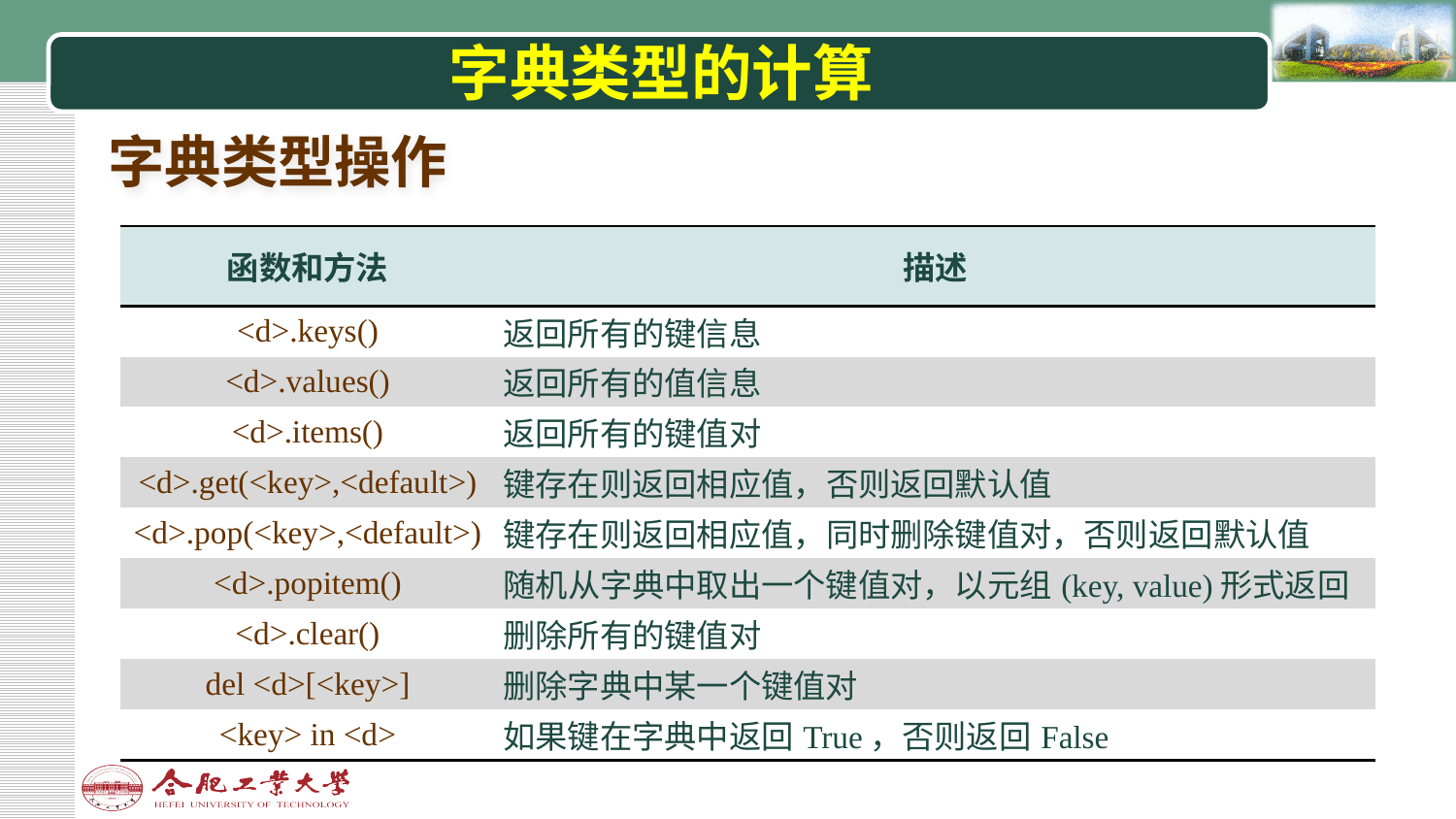

# 字典类型的计算
字典类型操作
| 函数和方法 | 描述 |
| --- | --- |
| <d>.keys() | 返回所有的键信息 |
| <d>.values() | 返回所有的值信息 |
| <d>.items() | 返回所有的键值对 |
| <d>.get(<key>,<default>) | 键存在则返回相应值，否则返回默认值 |
| <d>.pop(<key>,<default>) | 键存在则返回相应值，同时删除键值对，否则返回默认值 |
| <d>.popitem() | 随机从字典中取出一个键值对，以元组(key, value)形式返回 |
| <d>.clear() | 删除所有的键值对 |
| del <d>[<key>] | 删除字典中某一个键值对 |
| <key> in <d> | 如果键在字典中返回True，否则返回False |